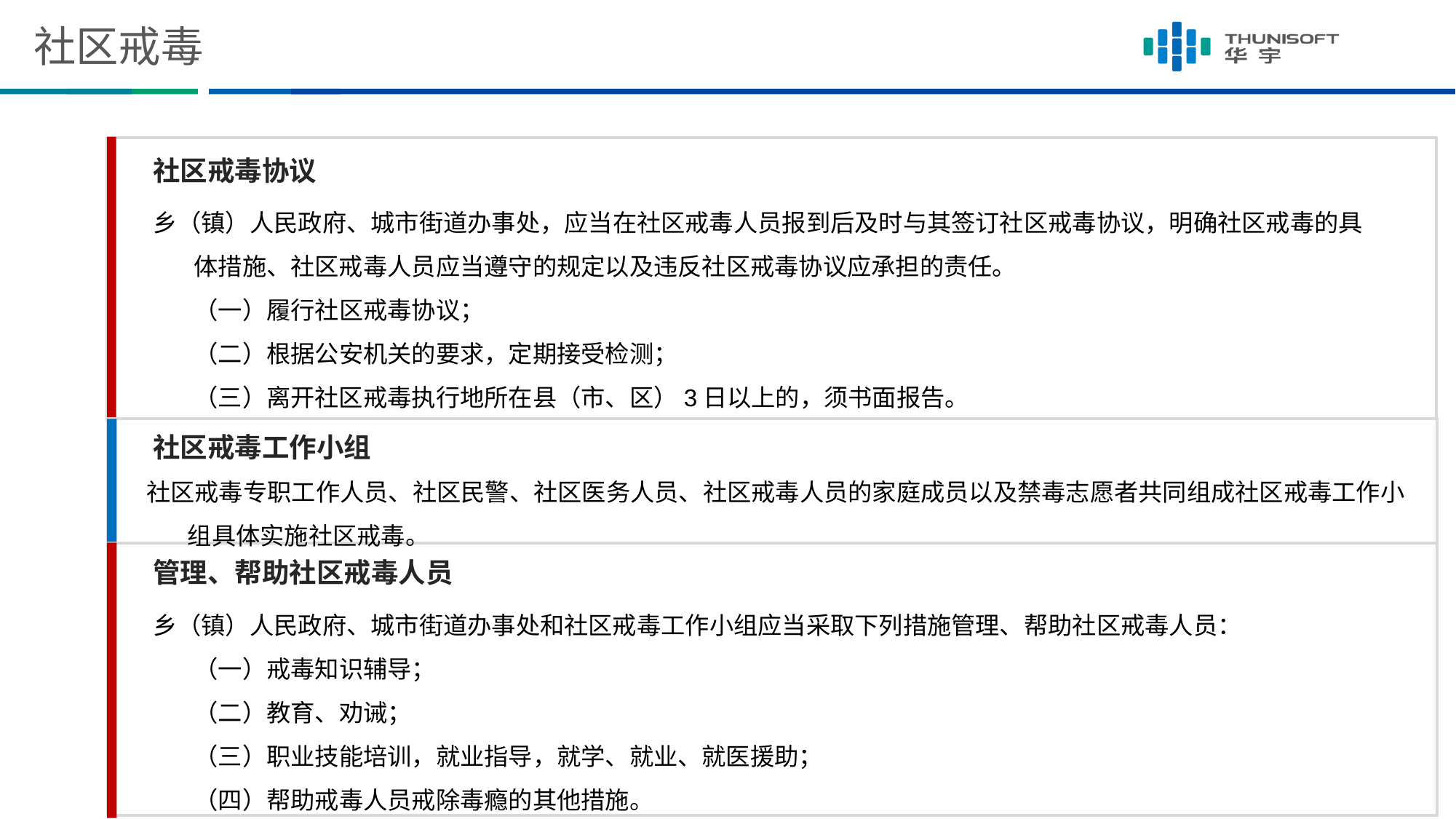

# 社区戒毒

社区戒毒协议
乡（镇）人民政府、城市街道办事处，应当在社区戒毒人员报到后及时与其签订社区戒毒协议，明确社区戒毒的具体措施、社区戒毒人员应当遵守的规定以及违反社区戒毒协议应承担的责任。
	（一）履行社区戒毒协议；
	（二）根据公安机关的要求，定期接受检测；
	（三）离开社区戒毒执行地所在县（市、区）3日以上的，须书面报告。

社区戒毒工作小组
社区戒毒专职工作人员、社区民警、社区医务人员、社区戒毒人员的家庭成员以及禁毒志愿者共同组成社区戒毒工作小组具体实施社区戒毒。

管理、帮助社区戒毒人员
乡（镇）人民政府、城市街道办事处和社区戒毒工作小组应当采取下列措施管理、帮助社区戒毒人员：
	（一）戒毒知识辅导；
	（二）教育、劝诫；
	（三）职业技能培训，就业指导，就学、就业、就医援助；
	（四）帮助戒毒人员戒除毒瘾的其他措施。